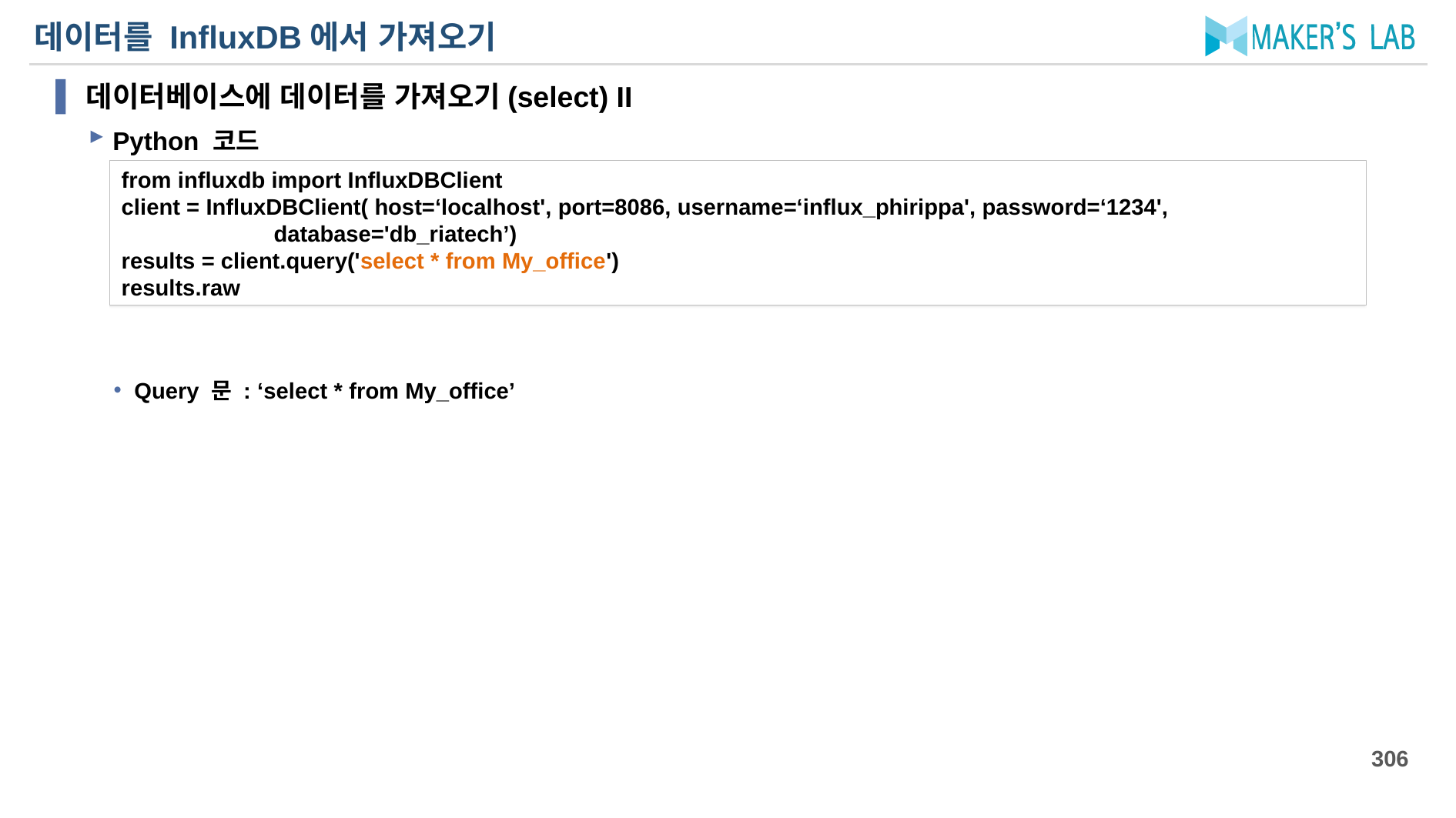

# 데이터를 InfluxDB에서 가져오기
데이터베이스에 데이터를 가져오기(select) II
Python 코드

Query 문 : ‘select * from My_office’

from influxdb import InfluxDBClient
client = InfluxDBClient( host=‘localhost', port=8086, username=‘influx_phirippa', password=‘1234',
                        database='db_riatech’)
results = client.query('select * from My_office')
results.raw
306